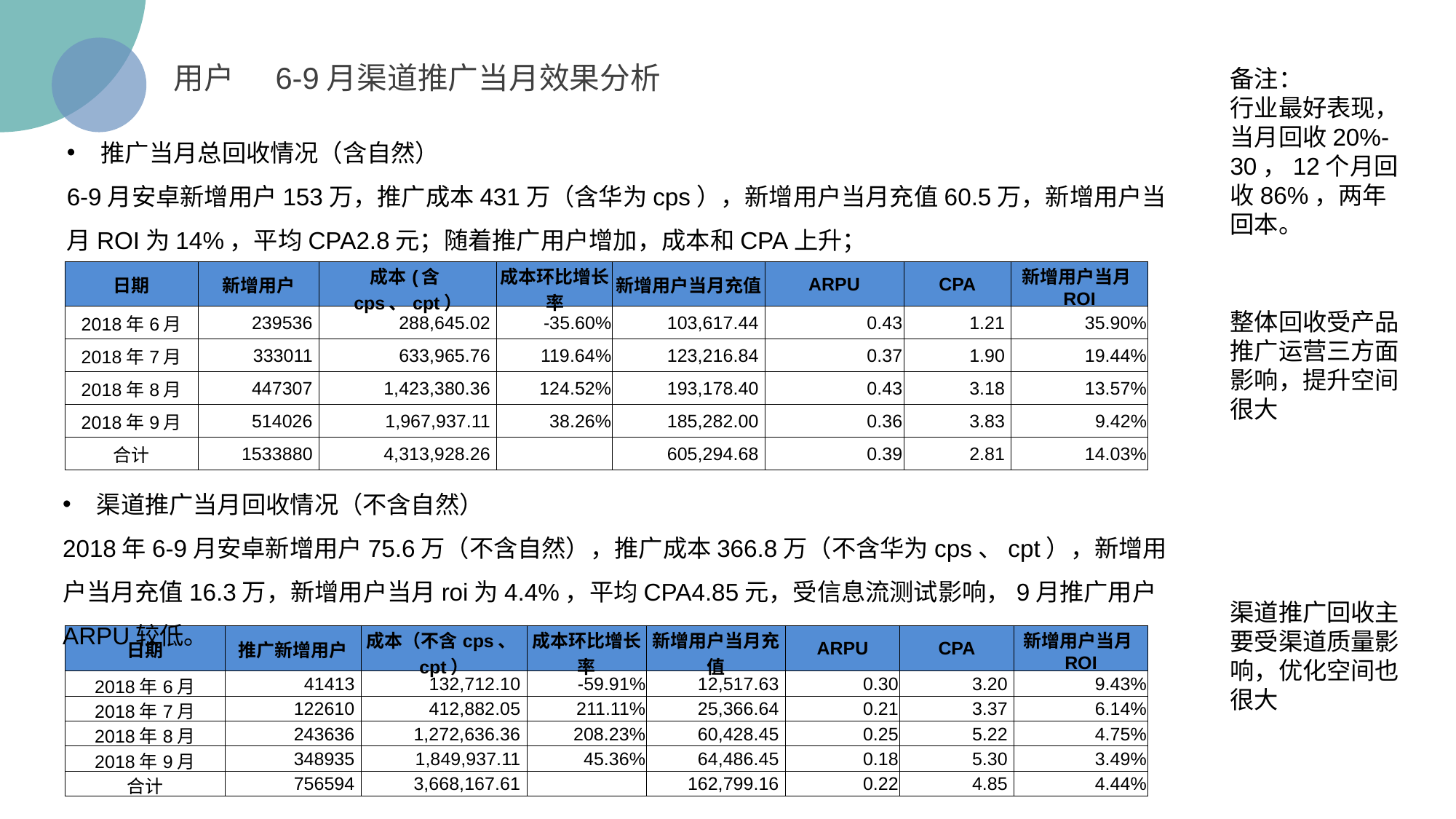

用户     6-9月渠道推广当月效果分析
备注：
行业最好表现，当月回收20%-30，12个月回收86%，两年回本。
推广当月总回收情况（含自然）
6-9月安卓新增用户153万，推广成本431万（含华为cps），新增用户当月充值60.5万，新增用户当月ROI为14%，平均CPA2.8元；随着推广用户增加，成本和CPA上升；
| 日期 | 新增用户 | 成本(含cps、cpt） | 成本环比增长率 | 新增用户当月充值 | ARPU | CPA | 新增用户当月ROI |
| --- | --- | --- | --- | --- | --- | --- | --- |
| 2018年6月 | 239536 | 288,645.02 | -35.60% | 103,617.44 | 0.43 | 1.21 | 35.90% |
| 2018年7月 | 333011 | 633,965.76 | 119.64% | 123,216.84 | 0.37 | 1.90 | 19.44% |
| 2018年8月 | 447307 | 1,423,380.36 | 124.52% | 193,178.40 | 0.43 | 3.18 | 13.57% |
| 2018年9月 | 514026 | 1,967,937.11 | 38.26% | 185,282.00 | 0.36 | 3.83 | 9.42% |
| 合计 | 1533880 | 4,313,928.26 |  | 605,294.68 | 0.39 | 2.81 | 14.03% |
整体回收受产品推广运营三方面影响，提升空间很大
渠道推广当月回收情况（不含自然）
2018年6-9月安卓新增用户75.6万（不含自然），推广成本366.8万（不含华为cps、cpt），新增用户当月充值16.3万，新增用户当月roi为4.4%，平均CPA4.85元，受信息流测试影响，9月推广用户ARPU较低。
渠道推广回收主要受渠道质量影响，优化空间也很大
| 日期 | 推广新增用户 | 成本（不含cps、cpt） | 成本环比增长率 | 新增用户当月充值 | ARPU | CPA | 新增用户当月ROI |
| --- | --- | --- | --- | --- | --- | --- | --- |
| 2018年6月 | 41413 | 132,712.10 | -59.91% | 12,517.63 | 0.30 | 3.20 | 9.43% |
| 2018年7月 | 122610 | 412,882.05 | 211.11% | 25,366.64 | 0.21 | 3.37 | 6.14% |
| 2018年8月 | 243636 | 1,272,636.36 | 208.23% | 60,428.45 | 0.25 | 5.22 | 4.75% |
| 2018年9月 | 348935 | 1,849,937.11 | 45.36% | 64,486.45 | 0.18 | 5.30 | 3.49% |
| 合计 | 756594 | 3,668,167.61 |  | 162,799.16 | 0.22 | 4.85 | 4.44% |